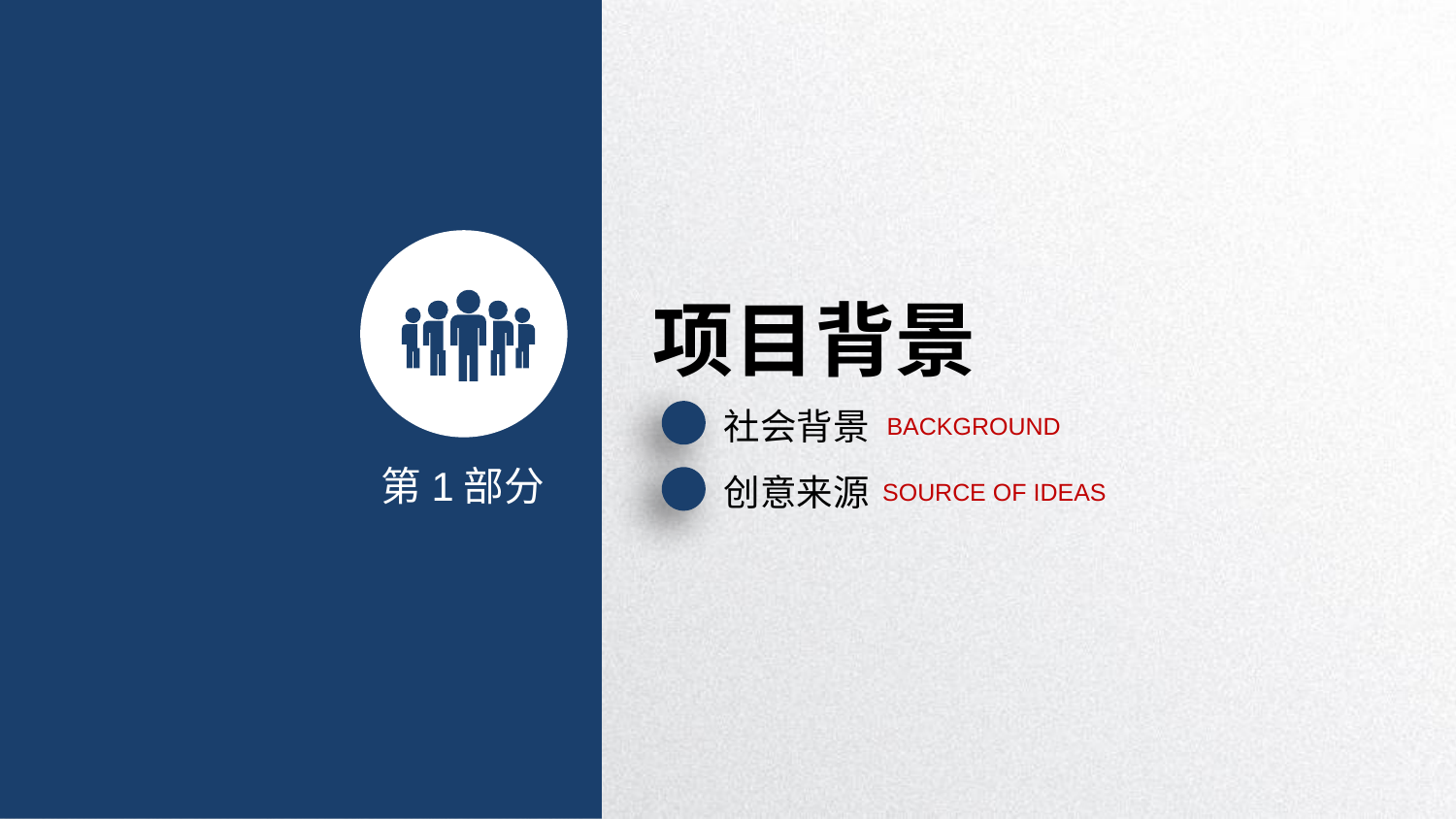

项目背景
社会背景

BACKGROUND
第1部分
创意来源

Source of ideas